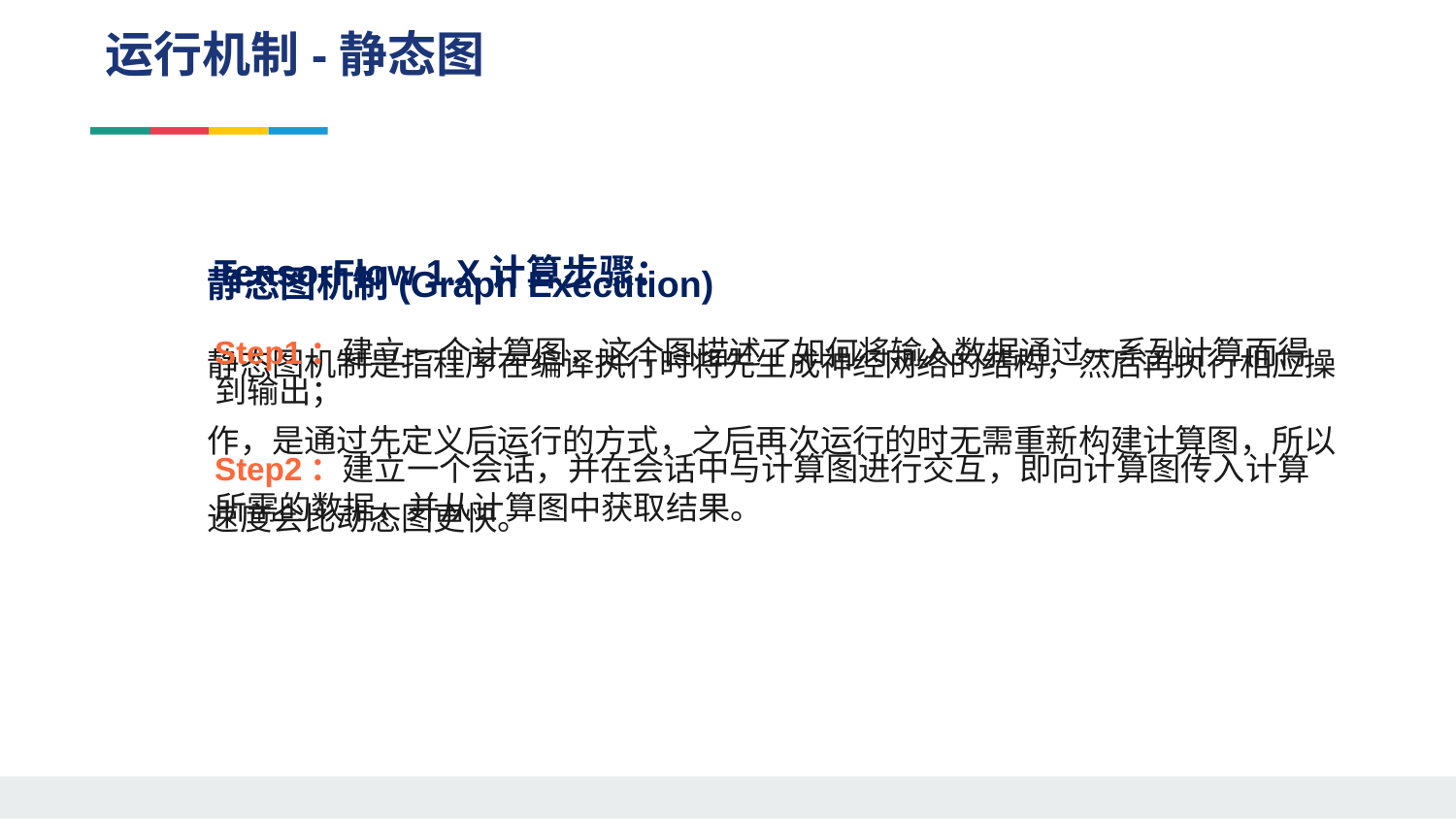

运行机制-静态图

静态图机制(Graph Execution)
静态图机制是指程序在编译执行时将先生成神经网络的结构，然后再执行相应操作，是通过先定义后运行的方式，之后再次运行的时无需重新构建计算图，所以速度会比动态图更快。
TensorFlow 1.X计算步骤：
Step1：建立一个计算图，这个图描述了如何将输入数据通过一系列计算而得到输出；
Step2：建立一个会话，并在会话中与计算图进行交互，即向计算图传入计算所需的数据，并从计算图中获取结果。